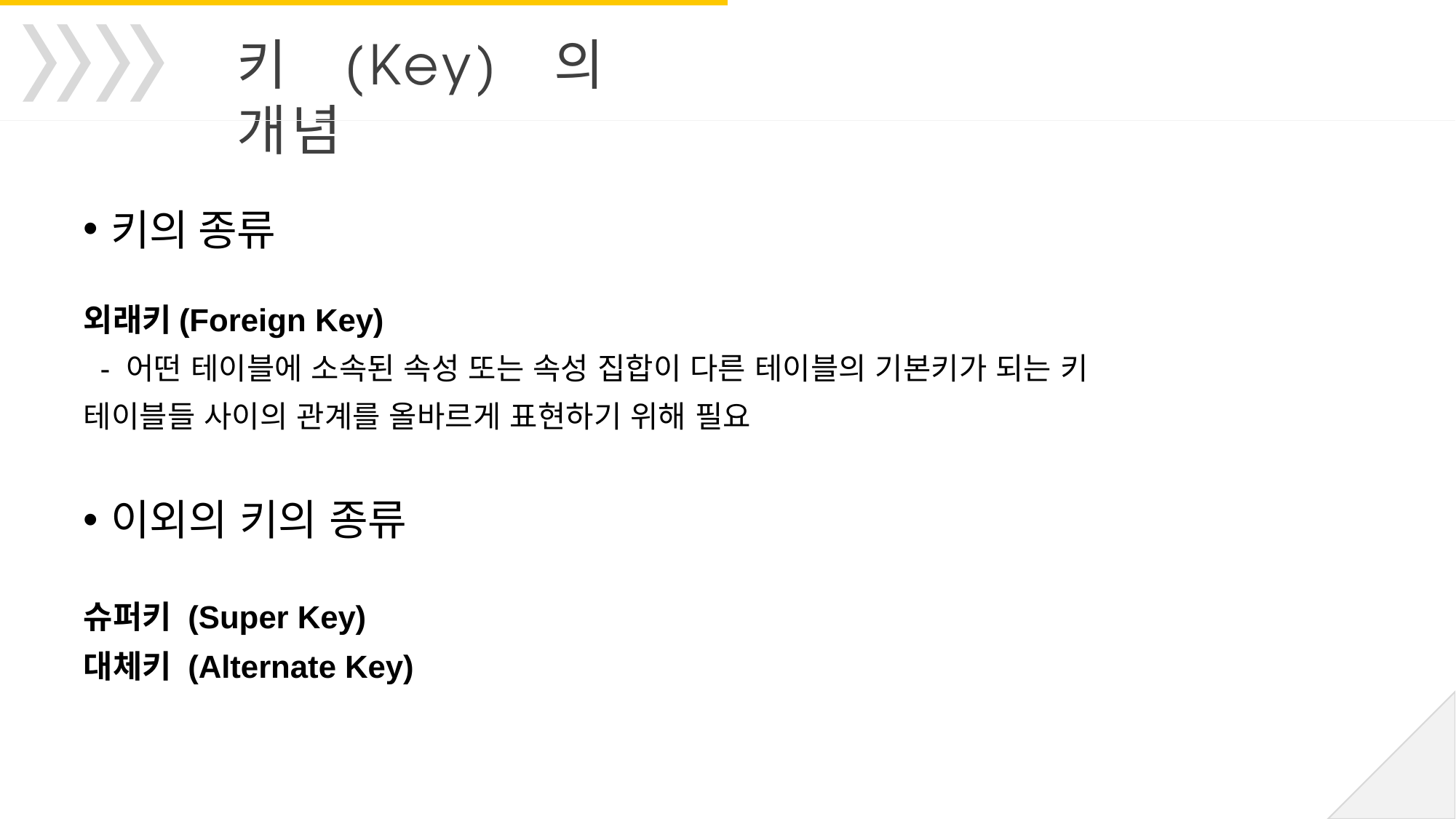

키(Key)의 개념
키의 종류

외래키(Foreign Key)
  - 어떤 테이블에 소속된 속성 또는 속성 집합이 다른 테이블의 기본키가 되는 키
테이블들 사이의 관계를 올바르게 표현하기 위해 필요

이외의 키의 종류

슈퍼키 (Super Key)
대체키 (Alternate Key)